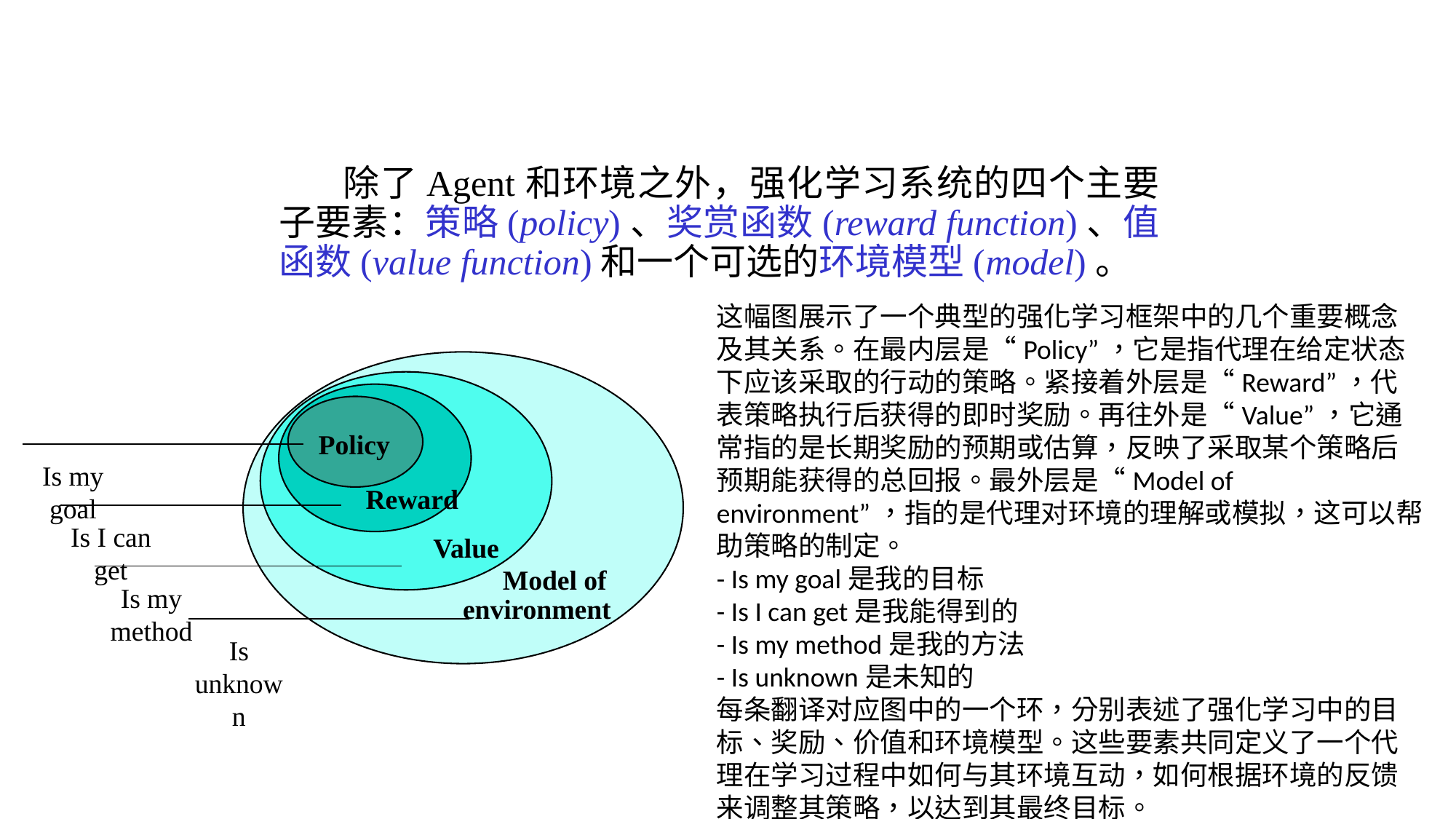

# 强化学习的基本要素
除了Agent和环境之外，强化学习系统的四个主要子要素：策略(policy)、奖赏函数(reward function)、值函数(value function)和一个可选的环境模型(model)。
这幅图展示了一个典型的强化学习框架中的几个重要概念及其关系。在最内层是“Policy”，它是指代理在给定状态下应该采取的行动的策略。紧接着外层是“Reward”，代表策略执行后获得的即时奖励。再往外是“Value”，它通常指的是长期奖励的预期或估算，反映了采取某个策略后预期能获得的总回报。最外层是“Model of environment”，指的是代理对环境的理解或模拟，这可以帮助策略的制定。
- Is my goal是我的目标
- Is I can get是我能得到的
- Is my method是我的方法
- Is unknown是未知的
每条翻译对应图中的一个环，分别表述了强化学习中的目标、奖励、价值和环境模型。这些要素共同定义了一个代理在学习过程中如何与其环境互动，如何根据环境的反馈来调整其策略，以达到其最终目标。

Policy
Is my goal
Reward
Is I can get
Value
Model of

Is my method
environment
Is unknown